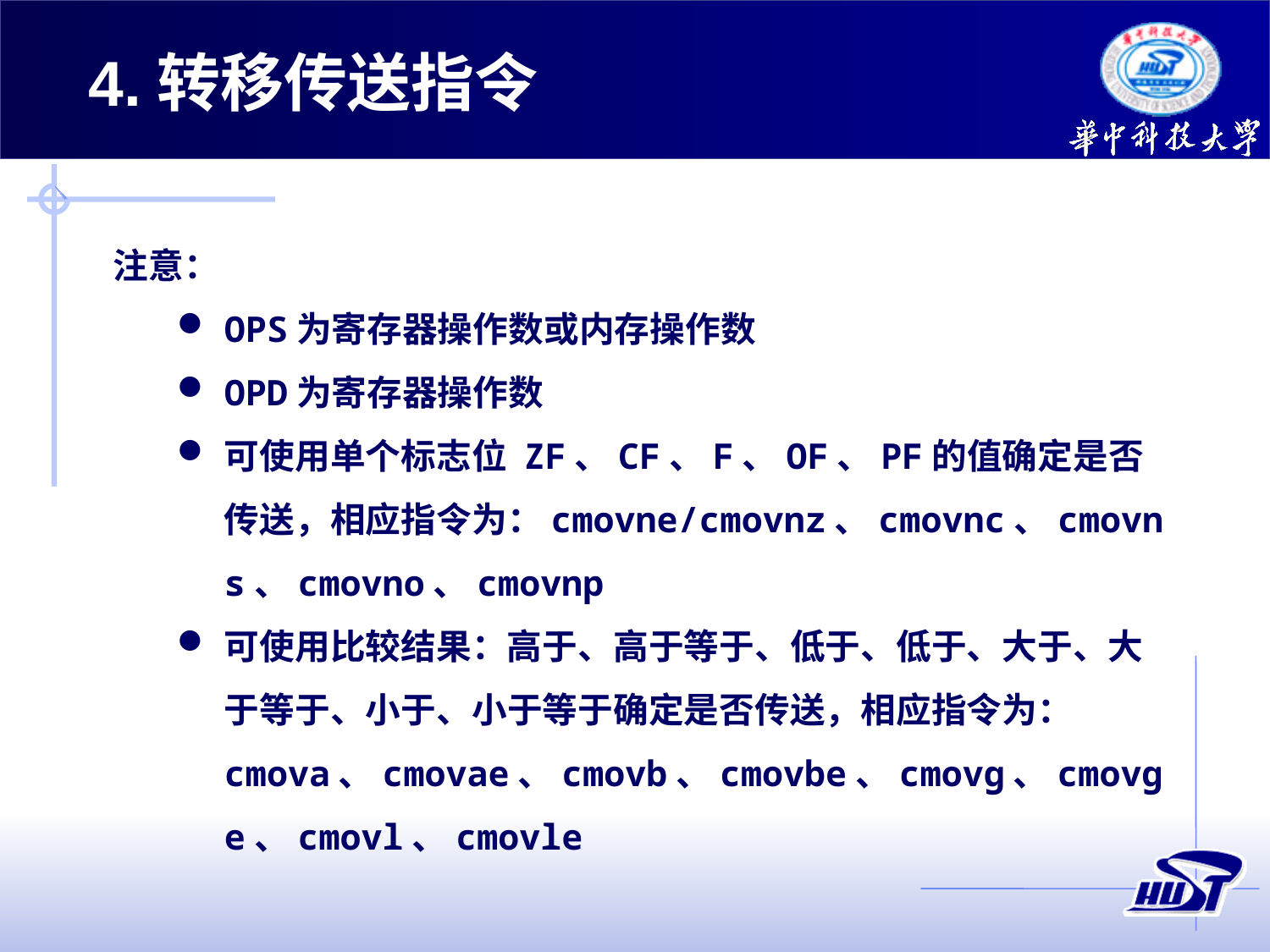

4.转移传送指令
注意：
OPS为寄存器操作数或内存操作数
OPD为寄存器操作数
可使用单个标志位 ZF、CF、F、OF、PF的值确定是否传送，相应指令为：cmovne/cmovnz、cmovnc、cmovns、cmovno、cmovnp
可使用比较结果：高于、高于等于、低于、低于、大于、大于等于、小于、小于等于确定是否传送，相应指令为：cmova、cmovae、cmovb、cmovbe、cmovg、cmovge、cmovl、cmovle